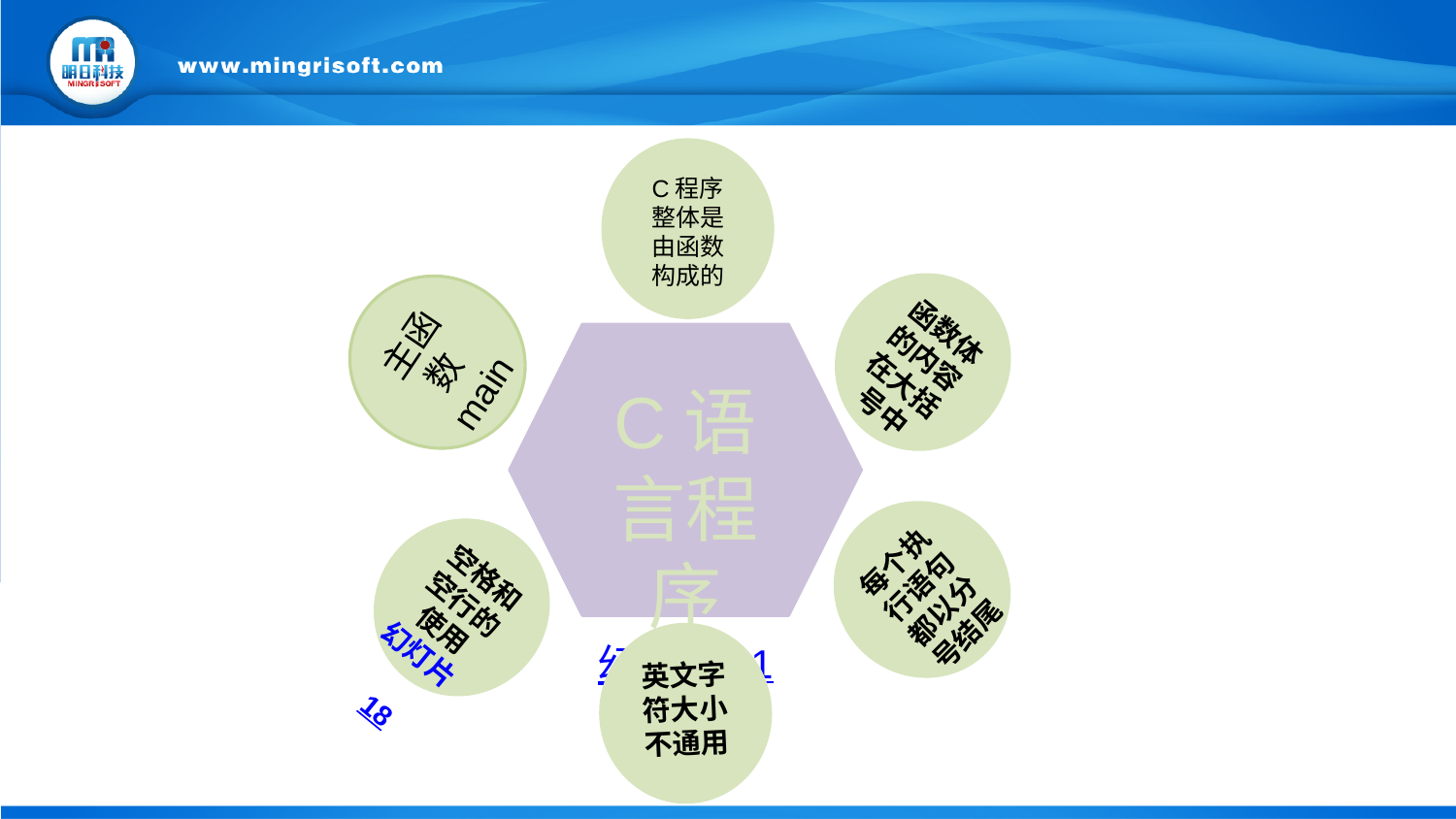

C程序整体是由函数构成的
函数体的内容在大括号中
主函数main
C语言程序
幻灯片 21
每个执行语句都以分号结尾
空格和空行的使用幻灯片 18
英文字符大小不通用